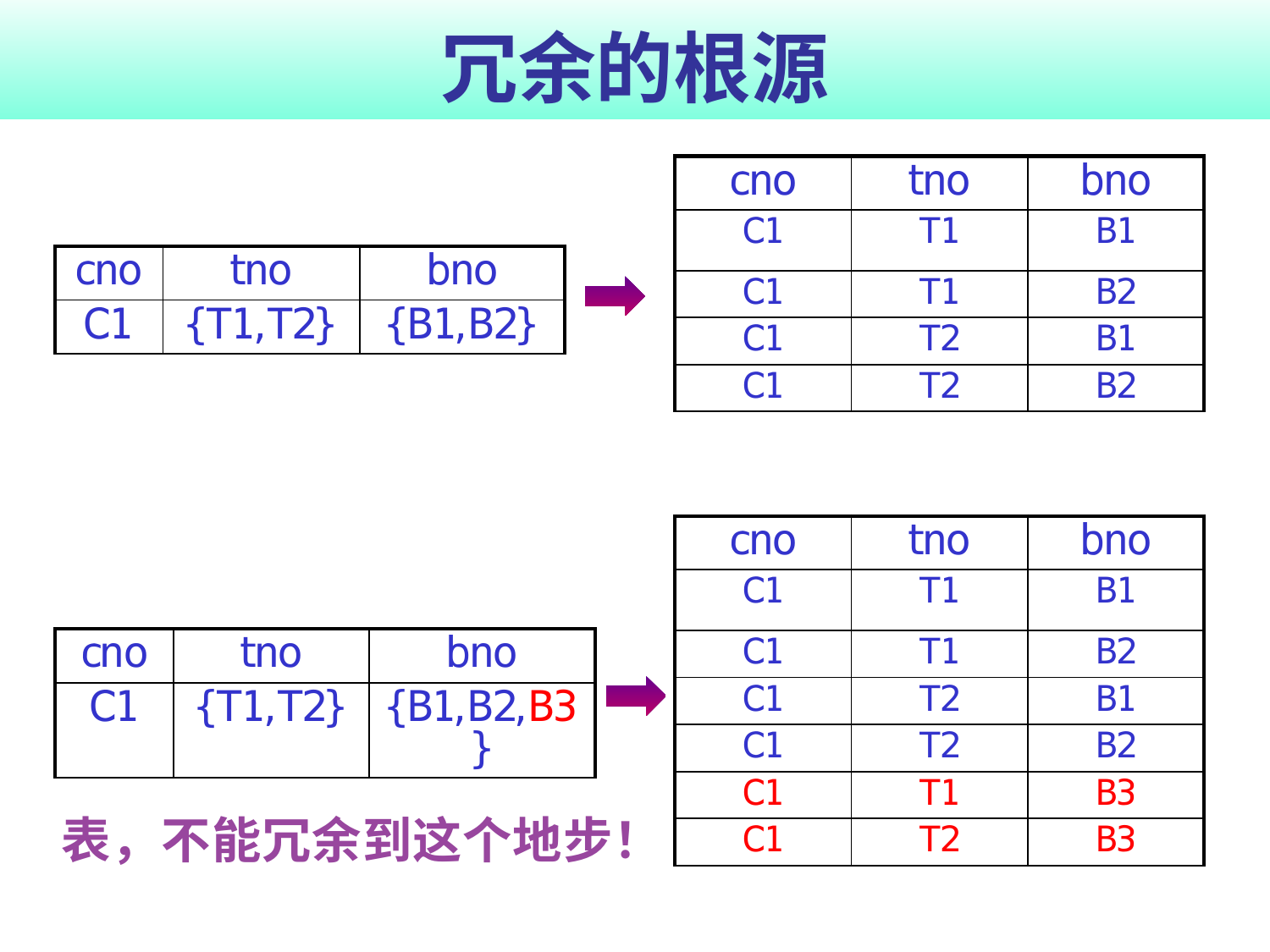

# 冗余的根源
| cno | tno | bno |
| --- | --- | --- |
| C1 | T1 | B1 |
| C1 | T1 | B2 |
| C1 | T2 | B1 |
| C1 | T2 | B2 |
| cno | tno | bno |
| --- | --- | --- |
| C1 | {T1,T2} | {B1,B2} |

| cno | tno | bno |
| --- | --- | --- |
| C1 | T1 | B1 |
| C1 | T1 | B2 |
| C1 | T2 | B1 |
| C1 | T2 | B2 |
| C1 | T1 | B3 |
| C1 | T2 | B3 |
| cno | tno | bno |
| --- | --- | --- |
| C1 | {T1,T2} | {B1,B2,B3} |

表，不能冗余到这个地步！